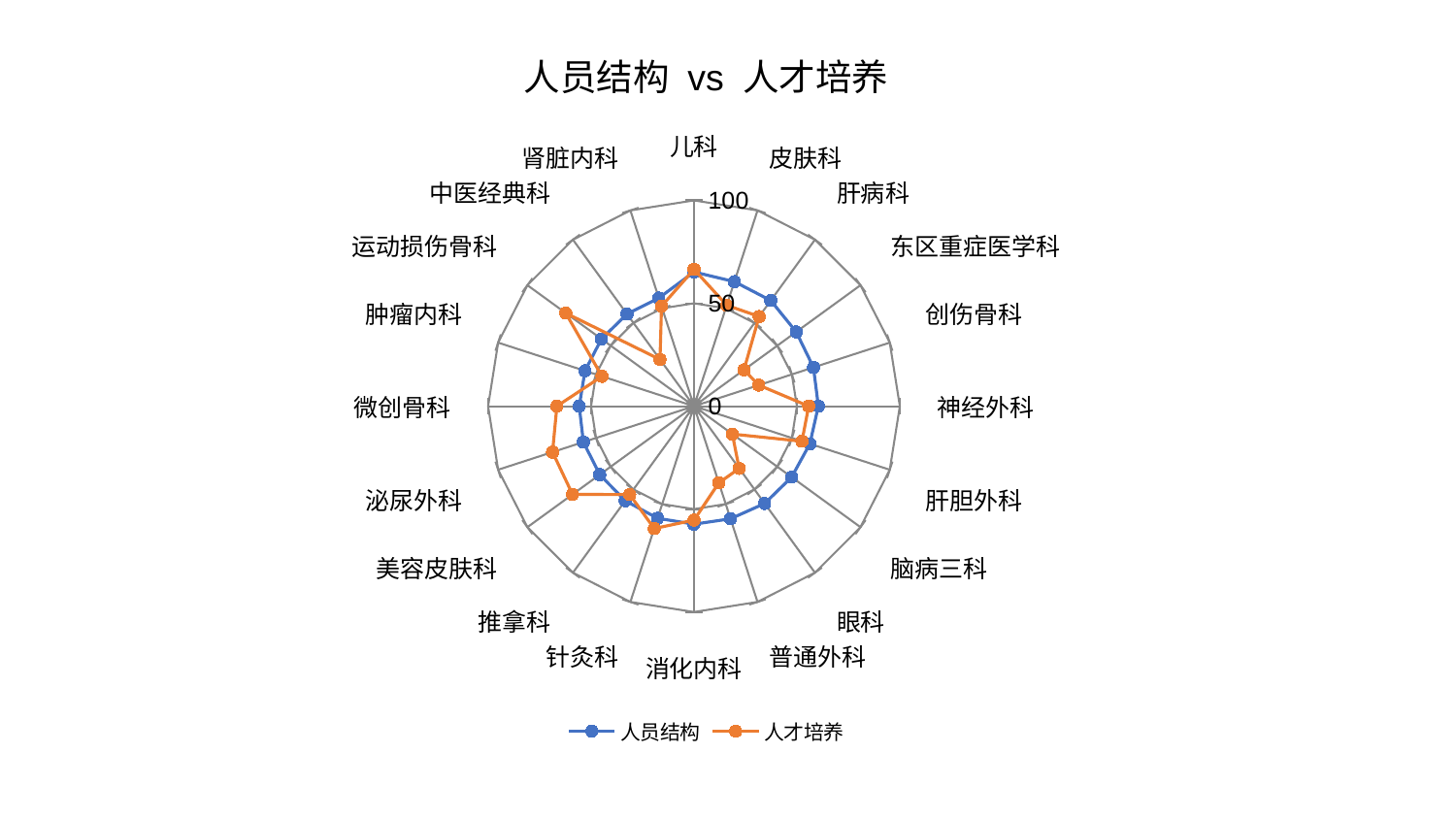

### Chart: 人员结构 vs 人才培养

| Category | 人员结构 | 人才培养 |
|---|---|---|
| 儿科 | 65.22529078334098 | 66.49312757808083 |
| 皮肤科 | 63.62489274397157 | 51.55293874286443 |
| 肝病科 | 63.48302702615847 | 53.858794580088016 |
| 东区重症医学科 | 61.395771189354726 | 30.01122642349223 |
| 创伤骨科 | 61.03773507161047 | 33.08372347814194 |
| 神经外科 | 60.43887203183489 | 55.758541246830134 |
| 肝胆外科 | 59.21359774269 | 55.16282461791398 |
| 脑病三科 | 58.658761859246525 | 23.086337186657442 |
| 眼科 | 58.43898497938731 | 37.41542371137818 |
| 普通外科 | 57.52791396693286 | 39.17606340680123 |
| 消化内科 | 57.33601203327537 | 55.36199516681171 |
| 针灸科 | 57.279209112034884 | 62.500782727608396 |
| 推拿科 | 56.78219214459511 | 53.090289681931814 |
| 美容皮肤科 | 56.57287242109629 | 72.89859545684196 |
| 泌尿外科 | 56.46838891074766 | 72.21767227079572 |
| 微创骨科 | 55.73102082262332 | 66.578878050736 |
| 肿瘤内科 | 55.668714518172585 | 46.96803724161324 |
| 运动损伤骨科 | 55.543916394755534 | 76.99363719175481 |
| 中医经典科 | 55.34679926678401 | 28.07798893508787 |
| 肾脏内科 | 55.24096475837393 | 51.075738329034685 |
30